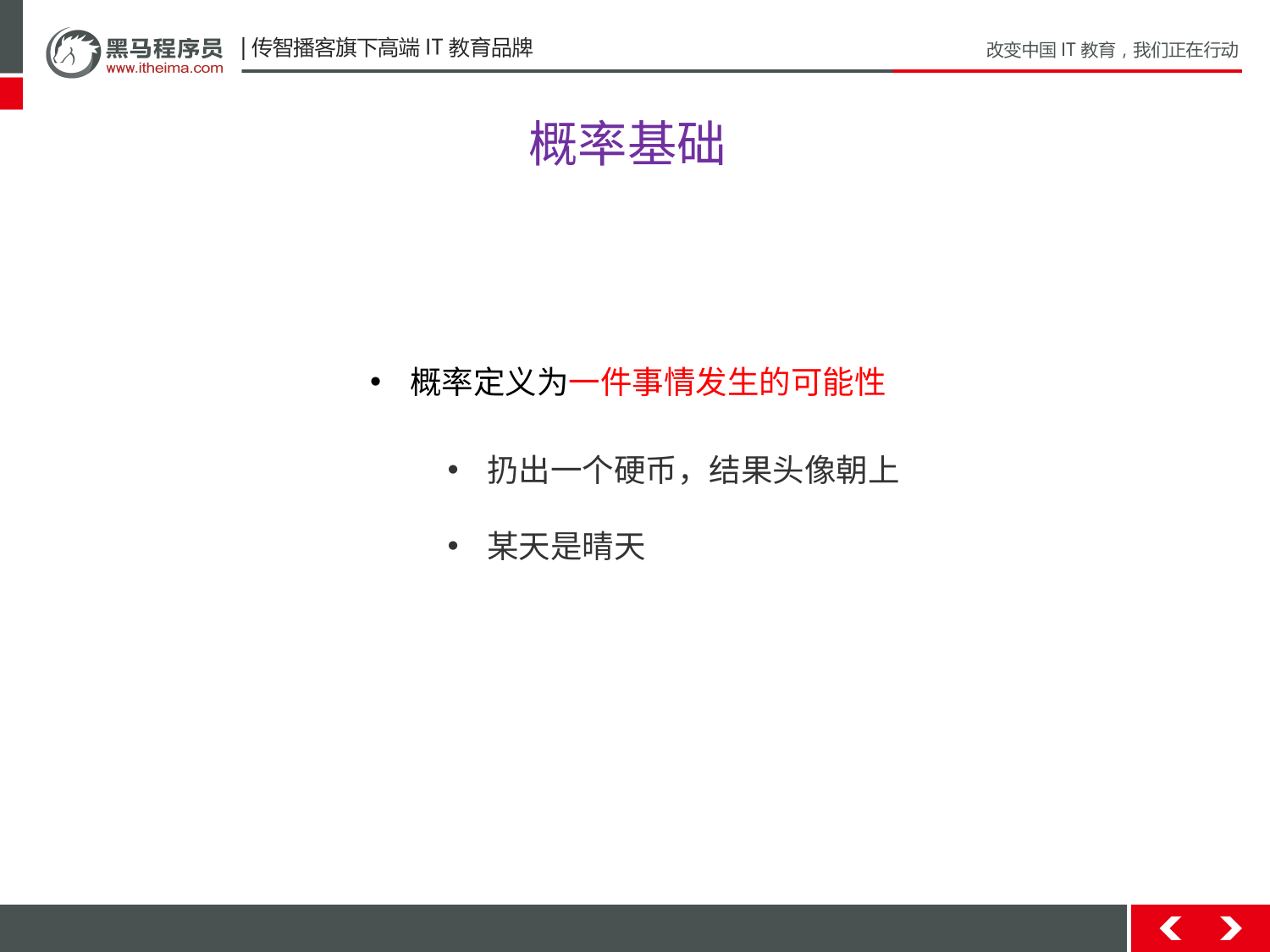

概率基础
概率定义为一件事情发生的可能性
扔出一个硬币，结果头像朝上

某天是晴天